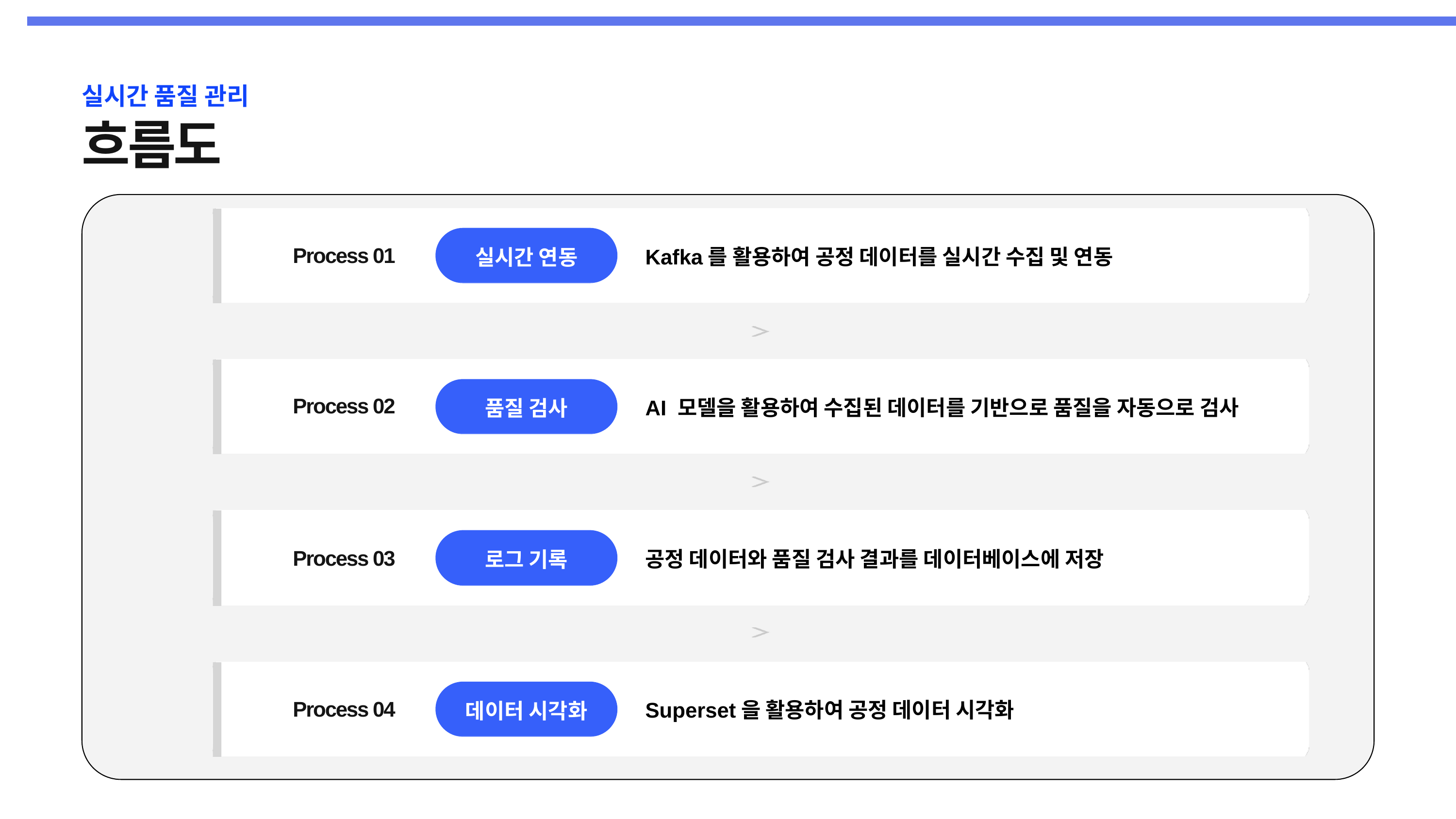

실시간 품질 관리

흐름도

Kafka를 활용하여 공정 데이터를 실시간 수집 및 연동

실시간 연동

Process 01

AI 모델을 활용하여 수집된 데이터를 기반으로 품질을 자동으로 검사

Process 02

품질 검사

공정 데이터와 품질 검사 결과를 데이터베이스에 저장

로그 기록

Process 03

Superset을 활용하여 공정 데이터 시각화

데이터 시각화

Process 04